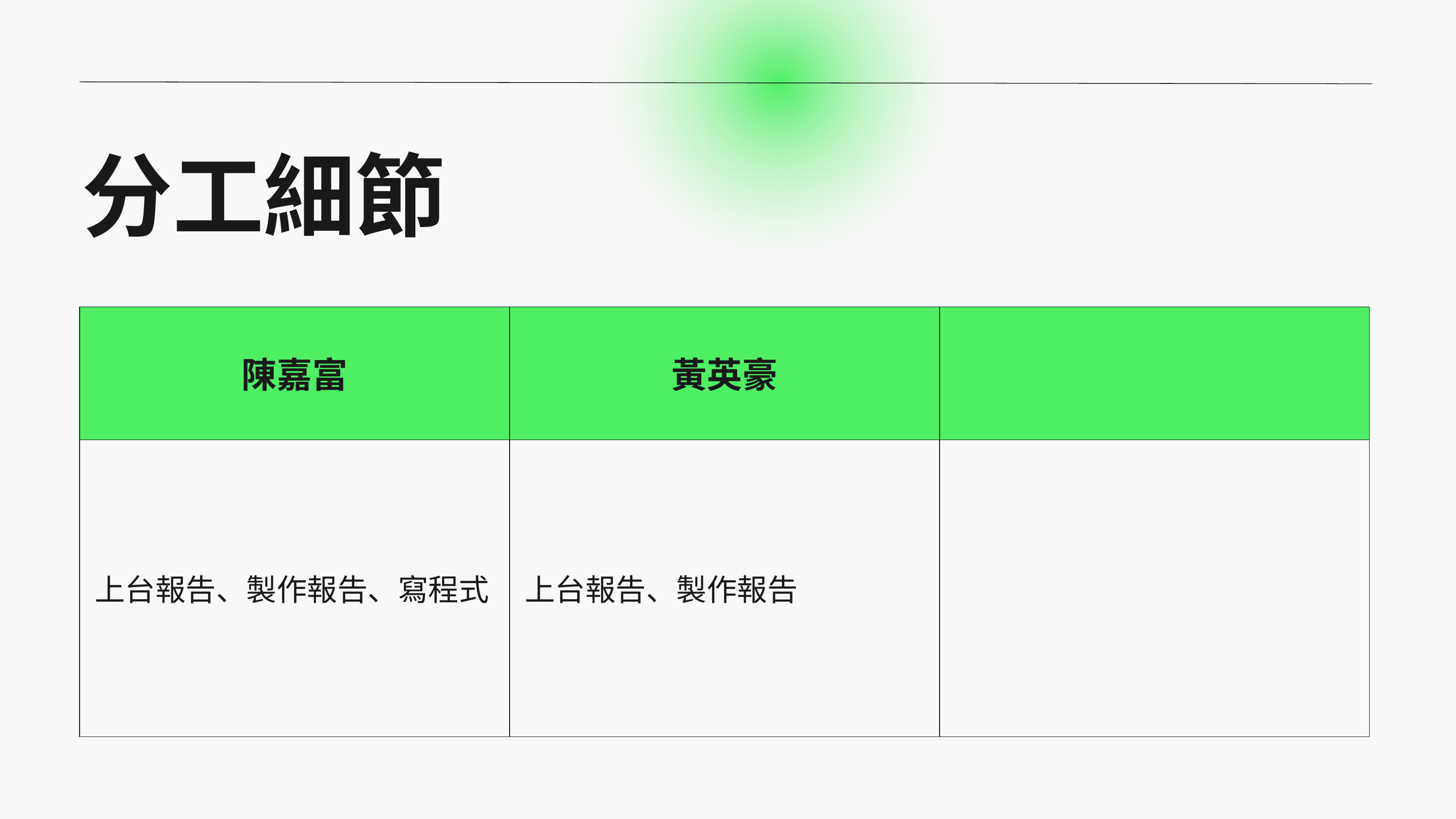

分工細節
| 陳嘉富 | 黃英豪 |  |
| --- | --- | --- |
| 上台報告、製作報告、寫程式 | 上台報告、製作報告 |  |